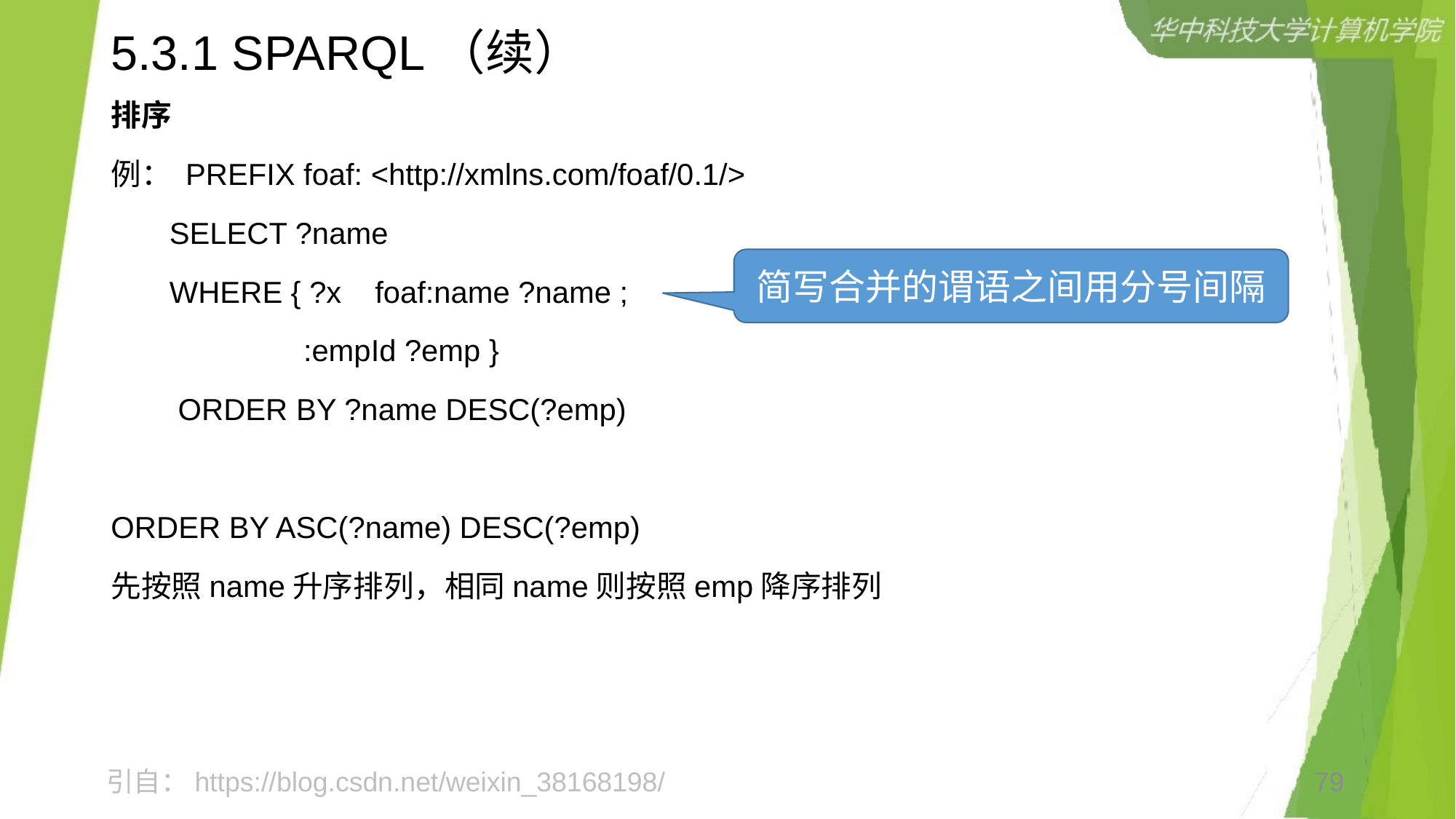

# 5.3.1 SPARQL（续）
排序
例： PREFIX foaf: <http://xmlns.com/foaf/0.1/>
       SELECT ?name
       WHERE { ?x    foaf:name ?name ;
                       :empId ?emp }
        ORDER BY ?name DESC(?emp)

ORDER BY ASC(?name) DESC(?emp)
先按照name升序排列，相同name则按照emp降序排列
简写合并的谓语之间用分号间隔
引自：https://blog.csdn.net/weixin_38168198/
79